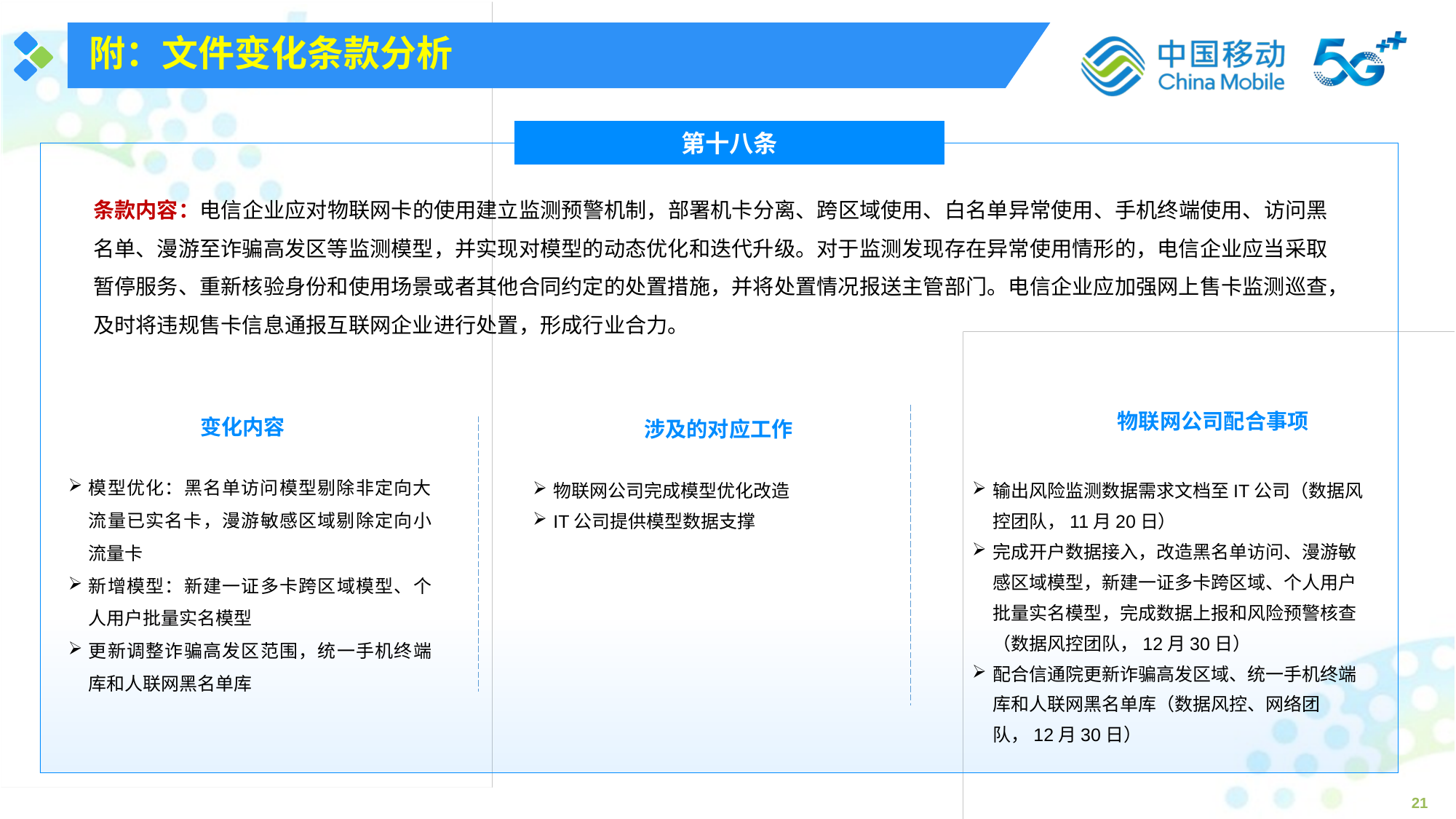

附：文件变化条款分析

第十八条

条款内容：电信企业应对物联网卡的使用建立监测预警机制，部署机卡分离、跨区域使用、白名单异常使用、手机终端使用、访问黑名单、漫游至诈骗高发区等监测模型，并实现对模型的动态优化和迭代升级。对于监测发现存在异常使用情形的，电信企业应当采取暂停服务、重新核验身份和使用场景或者其他合同约定的处置措施，并将处置情况报送主管部门。电信企业应加强网上售卡监测巡查，及时将违规售卡信息通报互联网企业进行处置，形成行业合力。
变化内容
物联网公司配合事项
涉及的对应工作
模型优化：黑名单访问模型剔除非定向大流量已实名卡，漫游敏感区域剔除定向小流量卡
新增模型：新建一证多卡跨区域模型、个人用户批量实名模型
更新调整诈骗高发区范围，统一手机终端库和人联网黑名单库

物联网公司完成模型优化改造
IT公司提供模型数据支撑
输出风险监测数据需求文档至IT公司（数据风控团队，11月20日）
完成开户数据接入，改造黑名单访问、漫游敏感区域模型，新建一证多卡跨区域、个人用户批量实名模型，完成数据上报和风险预警核查（数据风控团队，12月30日）
配合信通院更新诈骗高发区域、统一手机终端库和人联网黑名单库（数据风控、网络团队，12月30日）